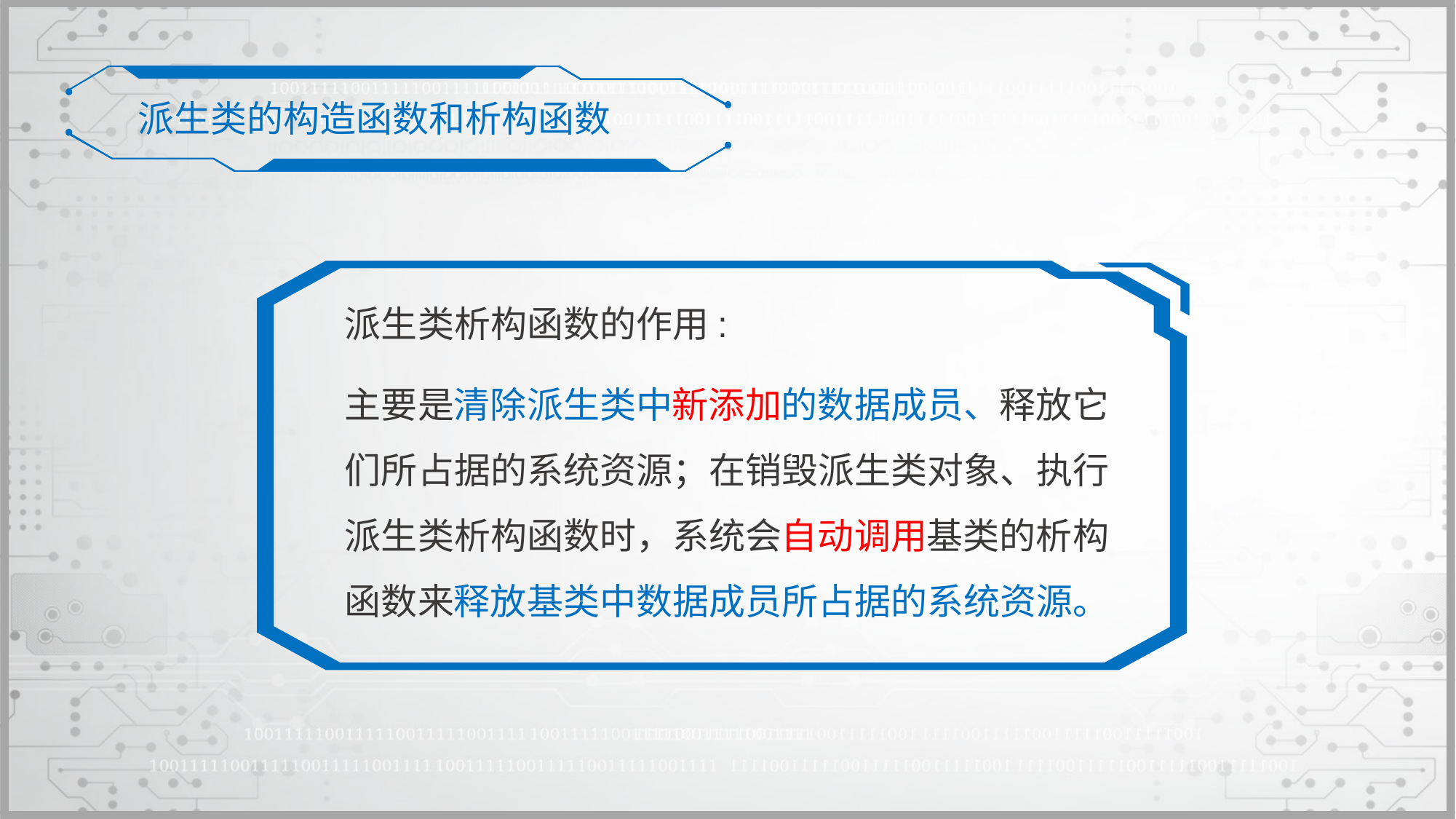

派生类的构造函数和析构函数

派生类析构函数的作用:
主要是清除派生类中新添加的数据成员、释放它们所占据的系统资源；在销毁派生类对象、执行派生类析构函数时，系统会自动调用基类的析构函数来释放基类中数据成员所占据的系统资源。